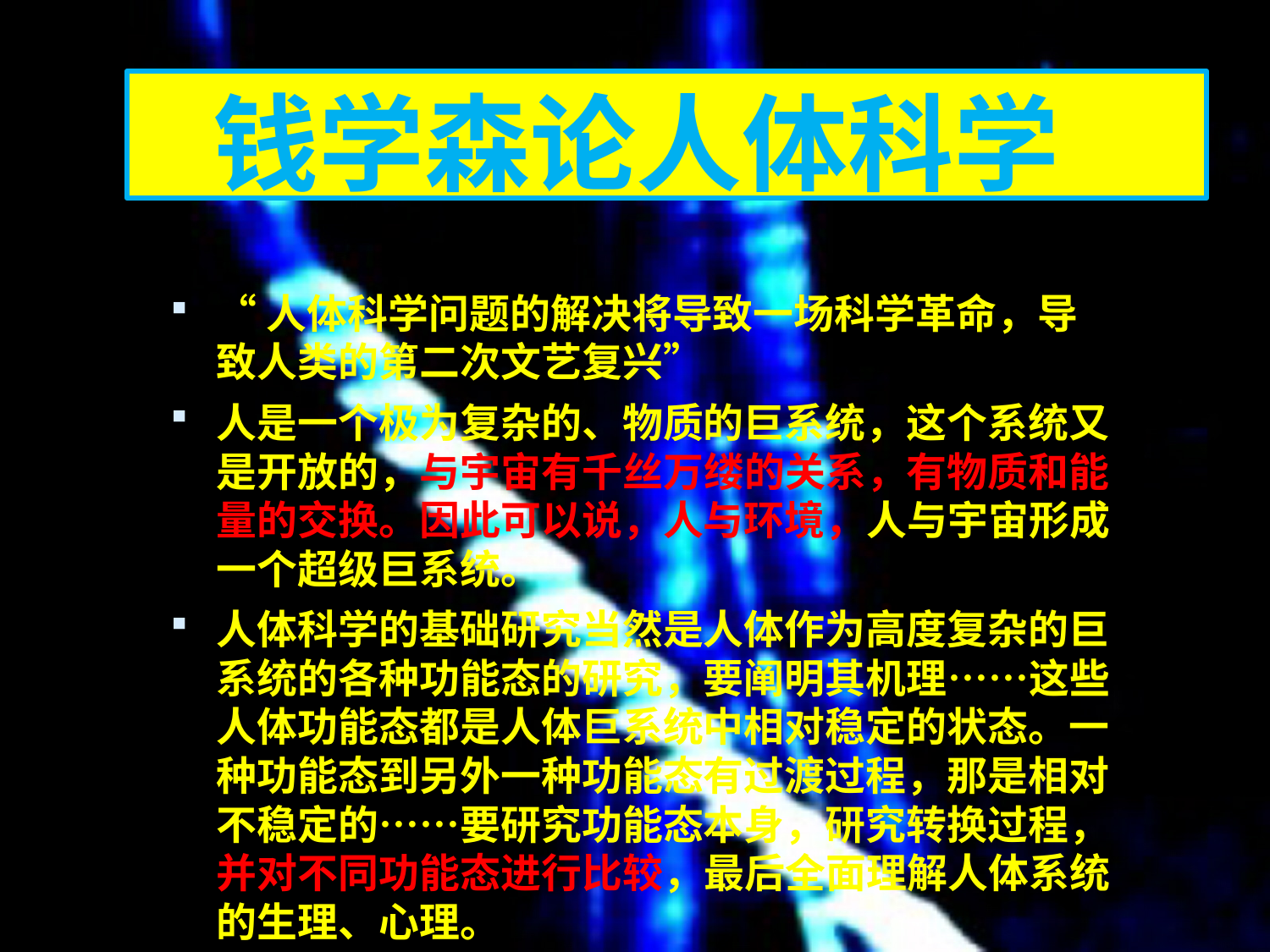

# 钱学森论人体科学
“人体科学问题的解决将导致一场科学革命，导致人类的第二次文艺复兴”
人是一个极为复杂的、物质的巨系统，这个系统又是开放的，与宇宙有千丝万缕的关系，有物质和能量的交换。因此可以说，人与环境，人与宇宙形成一个超级巨系统。
人体科学的基础研究当然是人体作为高度复杂的巨系统的各种功能态的研究，要阐明其机理……这些人体功能态都是人体巨系统中相对稳定的状态。一种功能态到另外一种功能态有过渡过程，那是相对不稳定的……要研究功能态本身，研究转换过程，并对不同功能态进行比较，最后全面理解人体系统的生理、心理。